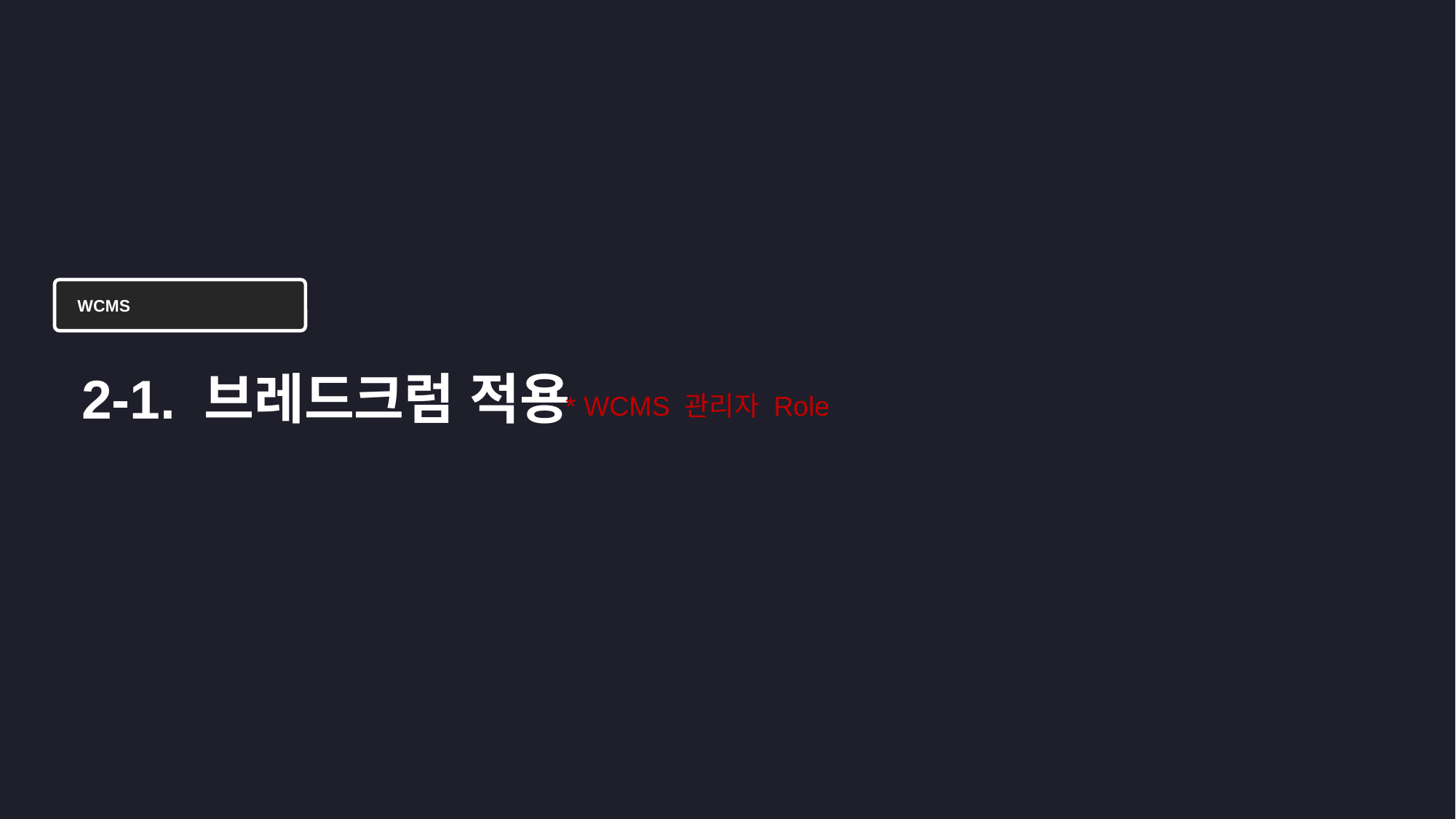

WCMS
2-1. 브레드크럼 적용
* WCMS 관리자 Role